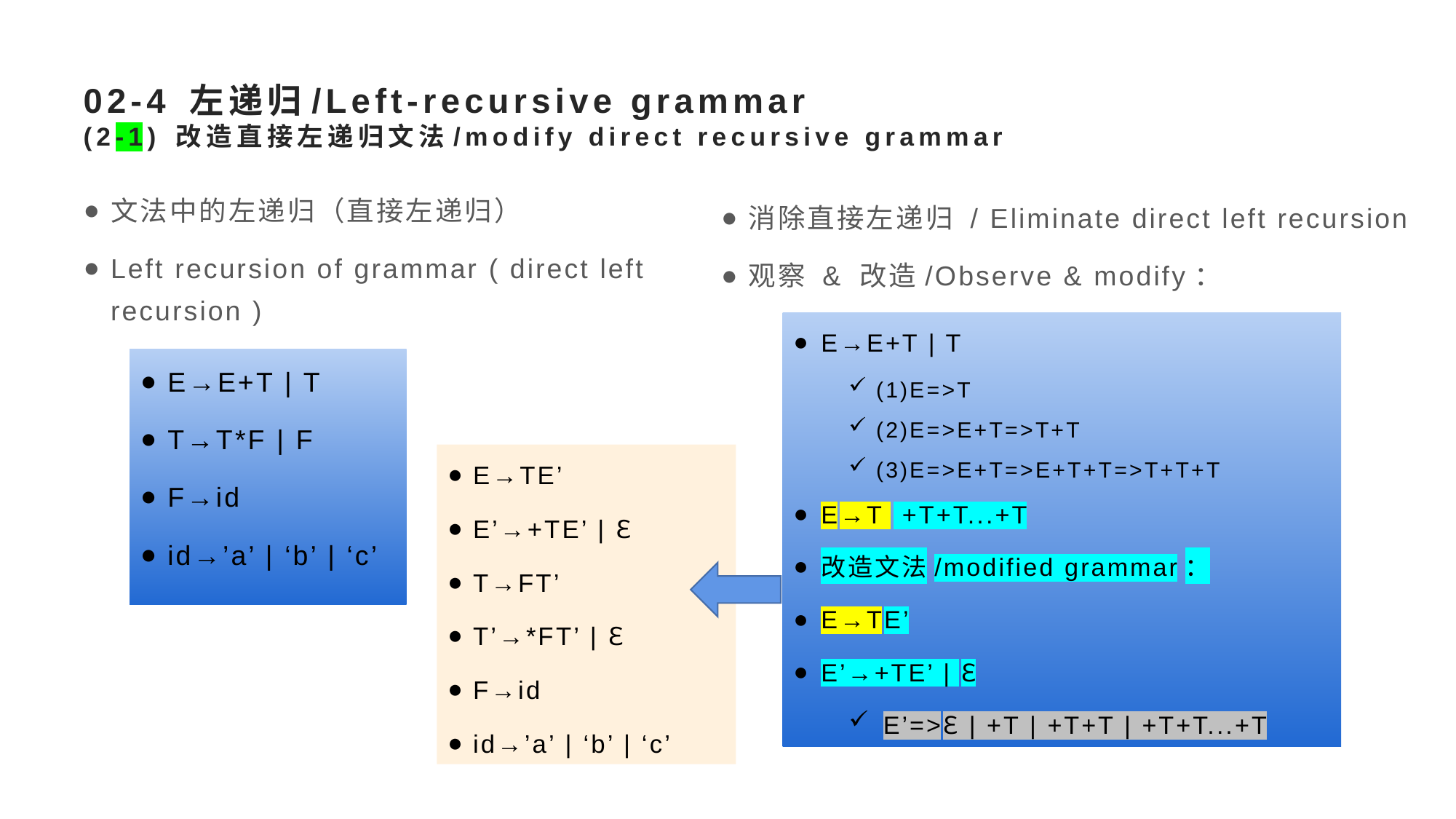

# 02-4 左递归/Left-recursive grammar (2-1) 改造直接左递归文法/modify direct recursive grammar
文法中的左递归（直接左递归）
Left recursion of grammar ( direct left recursion )
消除直接左递归 / Eliminate direct left recursion
观察 & 改造/Observe & modify：

E→E+T | T
(1)E=>T
(2)E=>E+T=>T+T
(3)E=>E+T=>E+T+T=>T+T+T
E→T  +T+T...+T
改造文法/modified grammar：
E→TE’
E’→+TE’ | ℇ
E’=>ℇ | +T | +T+T | +T+T...+T
E→E+T | T
T→T*F | F
F→id
id→’a’ | ‘b’ | ‘c’
E→TE’
E’→+TE’ | ℇ
T→FT’
T’→*FT’ | ℇ
F→id
id→’a’ | ‘b’ | ‘c’

29